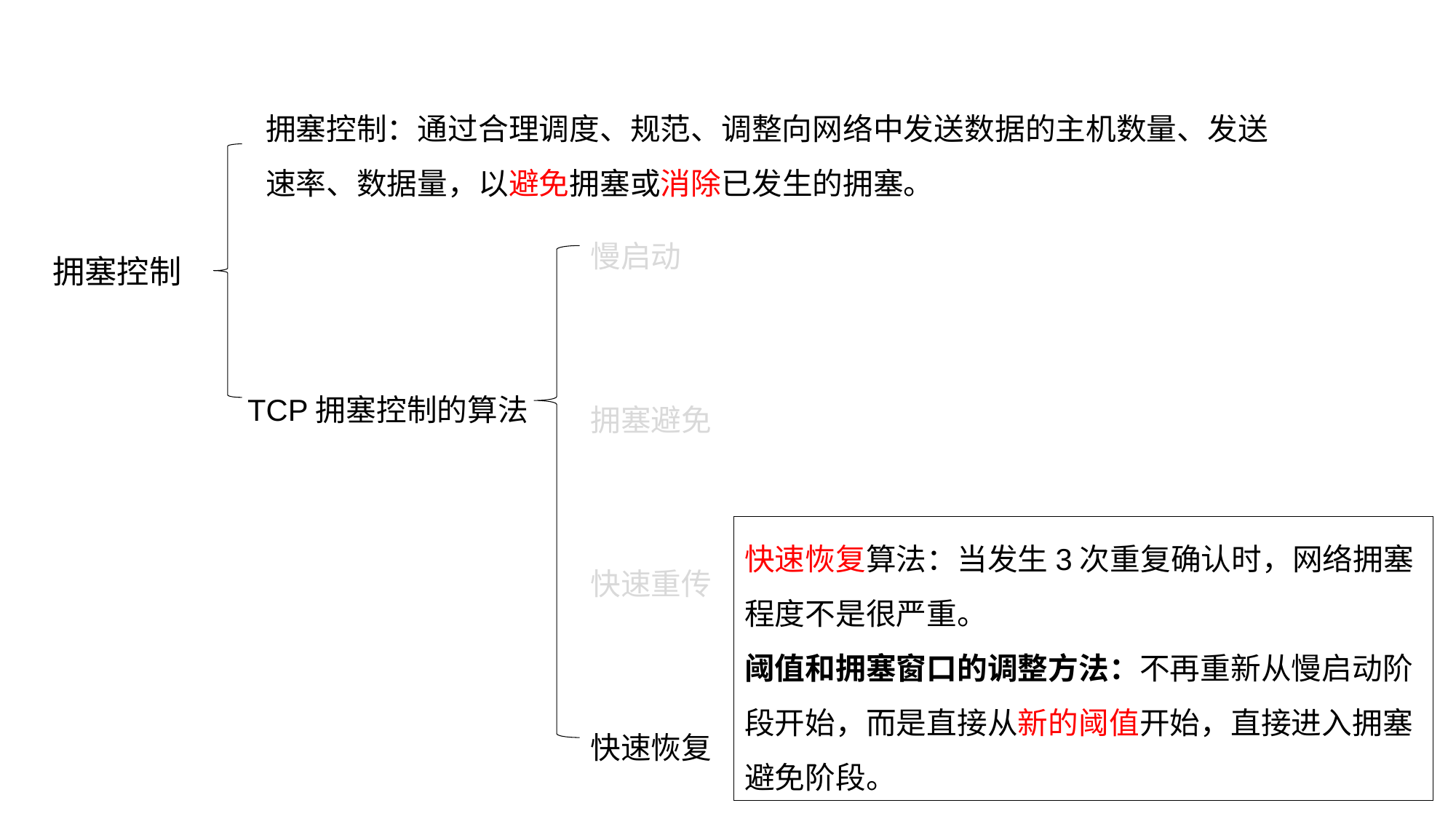

拥塞控制：通过合理调度、规范、调整向网络中发送数据的主机数量、发送速率、数据量，以避免拥塞或消除已发生的拥塞。

慢启动

拥塞避免

快速重传

快速恢复

拥塞控制
TCP拥塞控制的算法
快速恢复算法：当发生3次重复确认时，网络拥塞程度不是很严重。
阈值和拥塞窗口的调整方法：不再重新从慢启动阶段开始，而是直接从新的阈值开始，直接进入拥塞避免阶段。